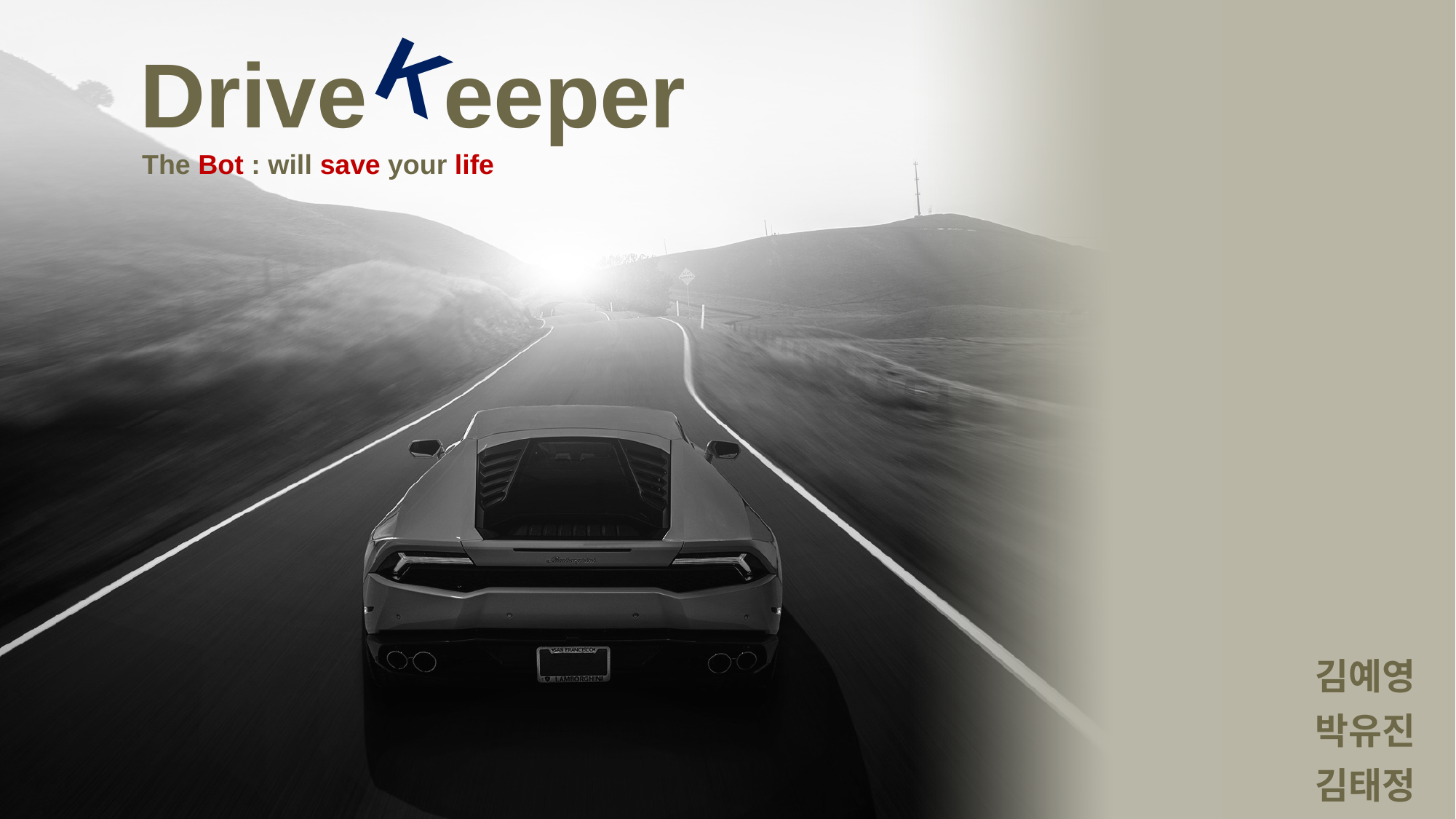

K
# Drive   eeper
The Bot : will save your life
김예영
박유진
김태정